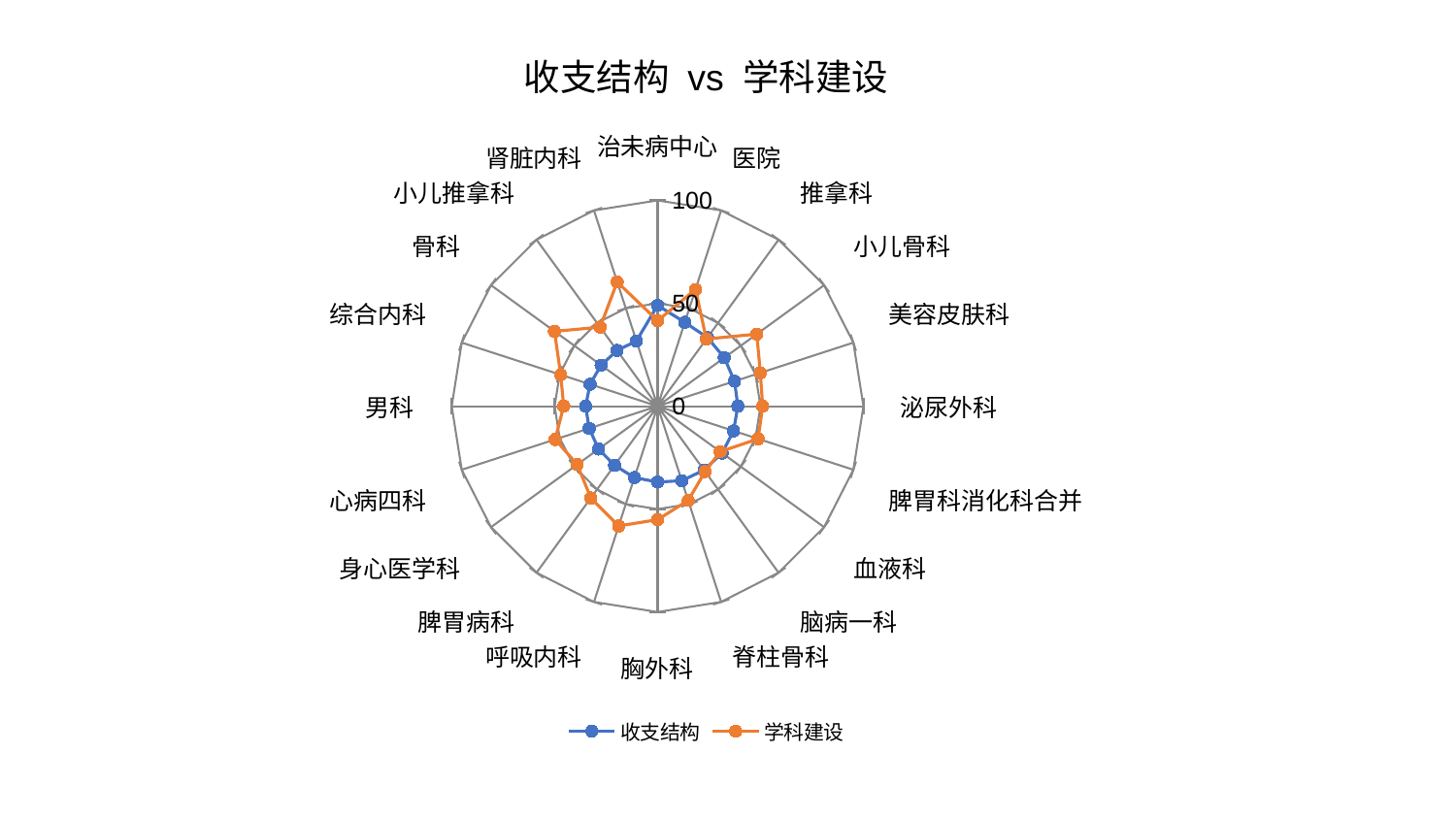

### Chart: 收支结构 vs 学科建设

| Category | 收支结构 | 学科建设 |
|---|---|---|
| 治未病中心 | 48.97577464386534 | 41.54199912165802 |
| 医院 | 42.84916196092142 | 59.65001363601698 |
| 推拿科 | 41.24934961660986 | 40.35029158647824 |
| 小儿骨科 | 40.0761039676255 | 59.59845431448818 |
| 美容皮肤科 | 39.32616591950024 | 52.509047581226405 |
| 泌尿外科 | 39.028159552746814 | 51.06603342774147 |
| 脾胃科消化科合并 | 38.83910767451854 | 51.35573482023787 |
| 血液科 | 38.78052766967154 | 37.60841382150009 |
| 脑病一科 | 38.39431663377512 | 39.27603621160176 |
| 脊柱骨科 | 38.073513537901746 | 48.14791885244649 |
| 胸外科 | 36.861950993216155 | 55.12268865588937 |
| 呼吸内科 | 36.47449805972622 | 61.1861354219699 |
| 脾胃病科 | 35.53712544879771 | 55.149178882593766 |
| 身心医学科 | 35.4384050722568 | 48.23933593191315 |
| 心病四科 | 34.94881936423559 | 52.335275372526546 |
| 男科 | 34.941255134172266 | 45.58244239686025 |
| 综合内科 | 34.493284723635774 | 49.48614661046037 |
| 骨科 | 33.9086971154255 | 61.894901075284544 |
| 小儿推拿科 | 33.477094735762755 | 47.46456770123633 |
| 肾脏内科 | 33.31795207470715 | 63.451833734354686 |
61